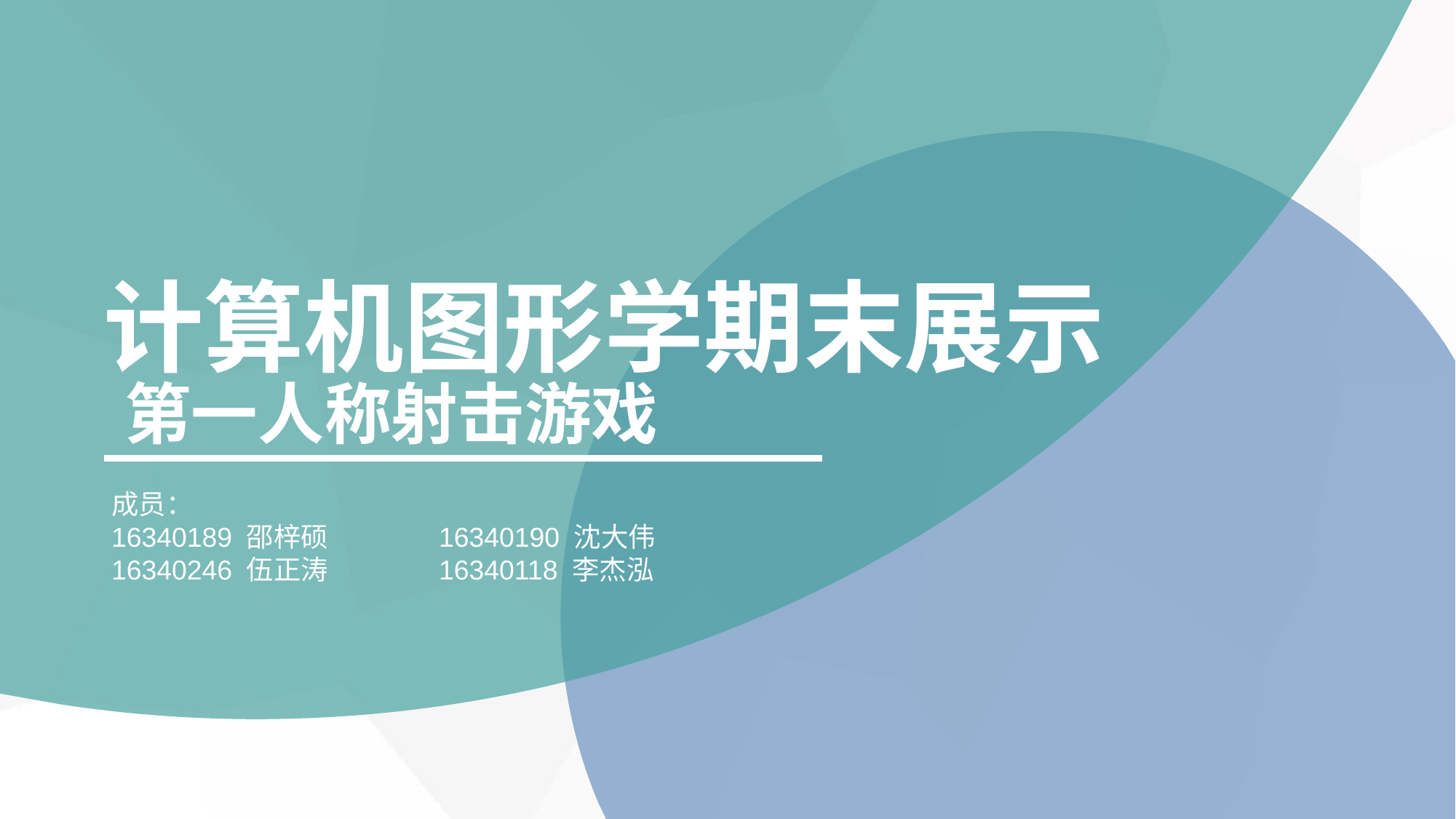

计算机图形学期末展示
 第一人称射击游戏
成员：
16340189 邵梓硕		16340190 沈大伟
16340246 伍正涛		16340118 李杰泓